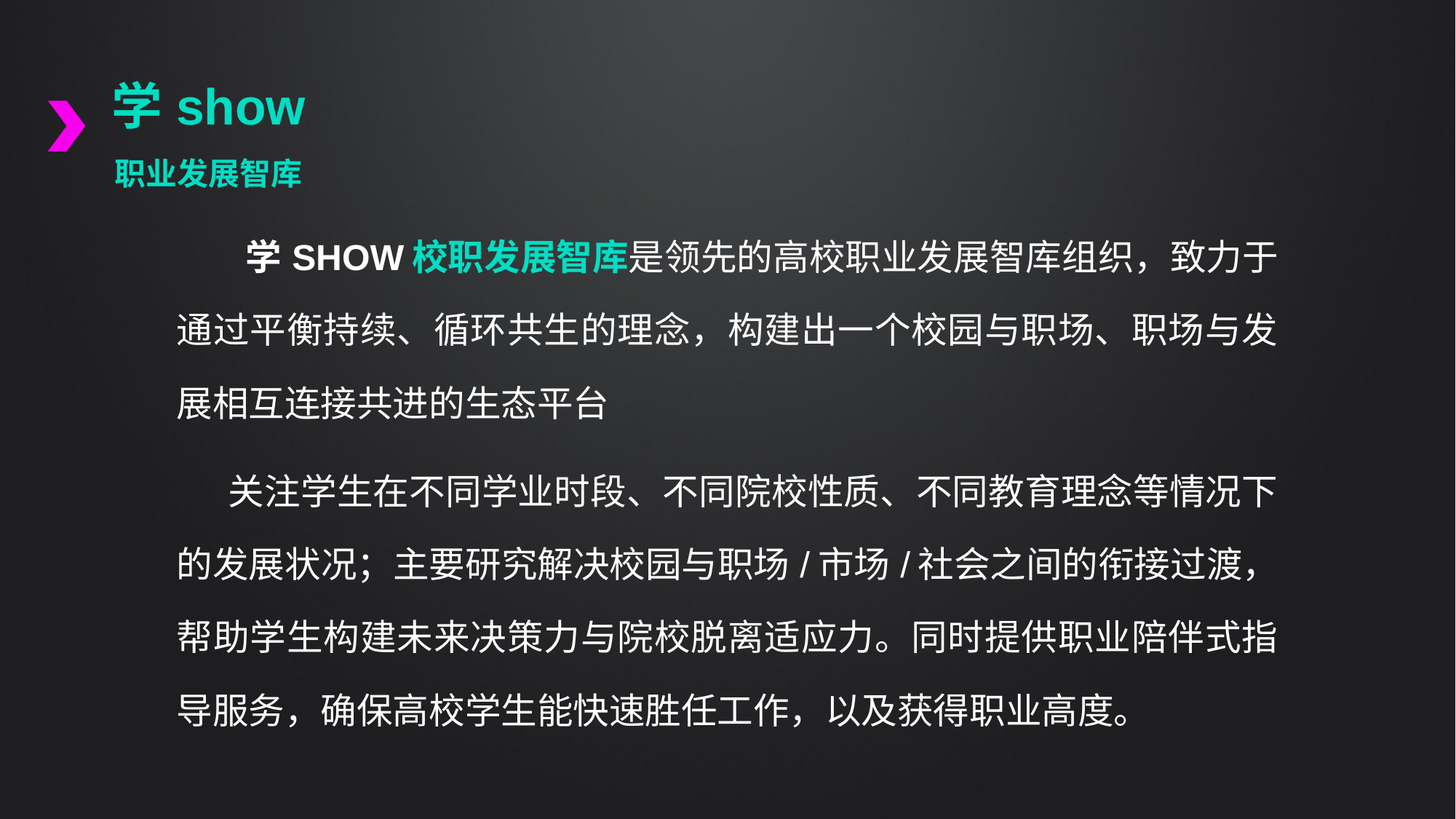

# 学show 职业发展智库
       学SHOW校职发展智库是领先的高校职业发展智库组织，致力于通过平衡持续、循环共生的理念，构建出一个校园与职场、职场与发展相互连接共进的生态平台
     关注学生在不同学业时段、不同院校性质、不同教育理念等情况下的发展状况；主要研究解决校园与职场/市场/社会之间的衔接过渡，帮助学生构建未来决策力与院校脱离适应力。同时提供职业陪伴式指导服务，确保高校学生能快速胜任工作，以及获得职业高度。